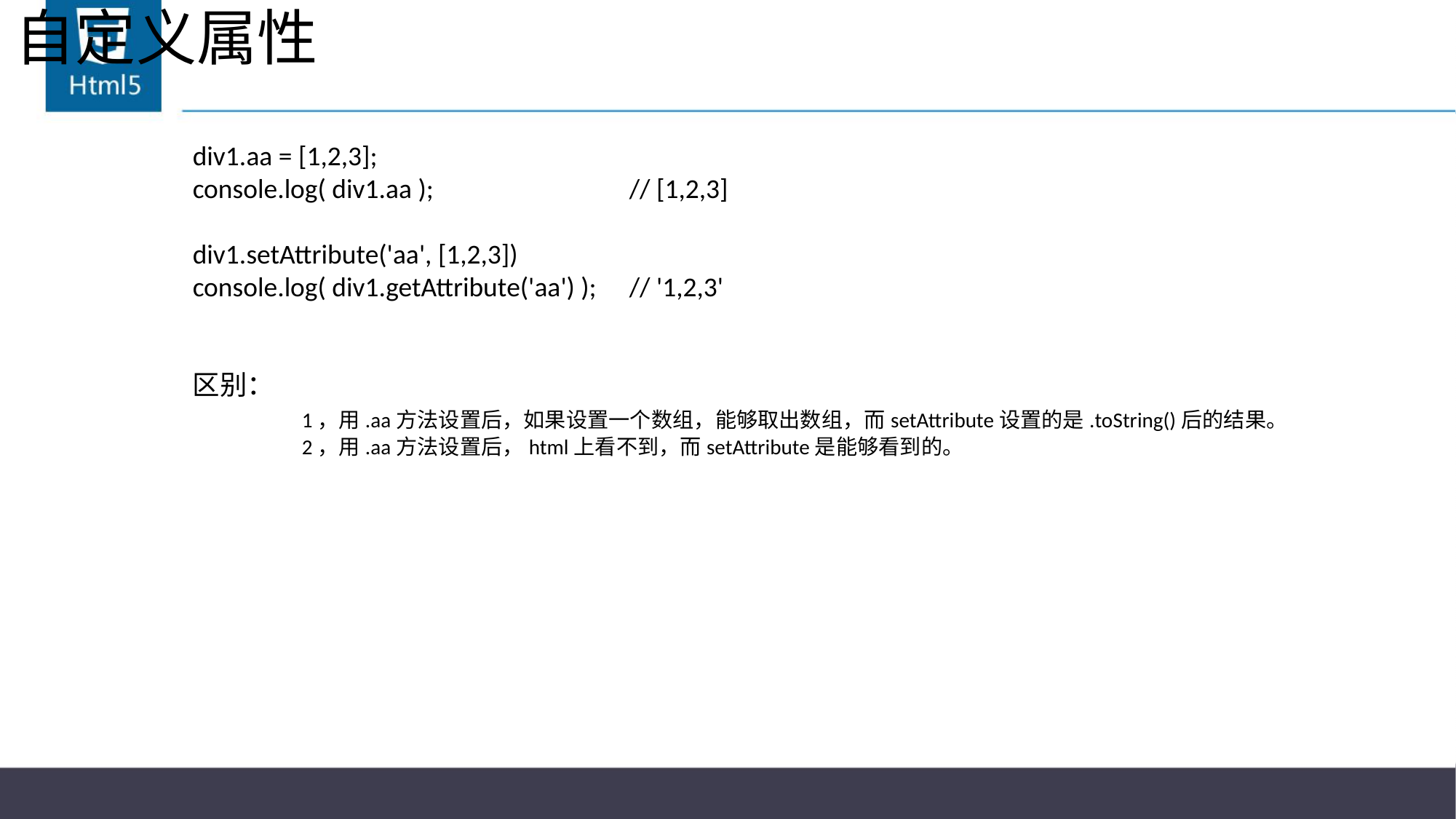

# 自定义属性
div1.aa = [1,2,3];
console.log( div1.aa );		// [1,2,3]

div1.setAttribute('aa', [1,2,3])
console.log( div1.getAttribute('aa') );	// '1,2,3'

区别：
	1，用.aa方法设置后，如果设置一个数组，能够取出数组，而setAttribute设置的是.toString()后的结果。
	2，用.aa方法设置后，html上看不到，而setAttribute是能够看到的。